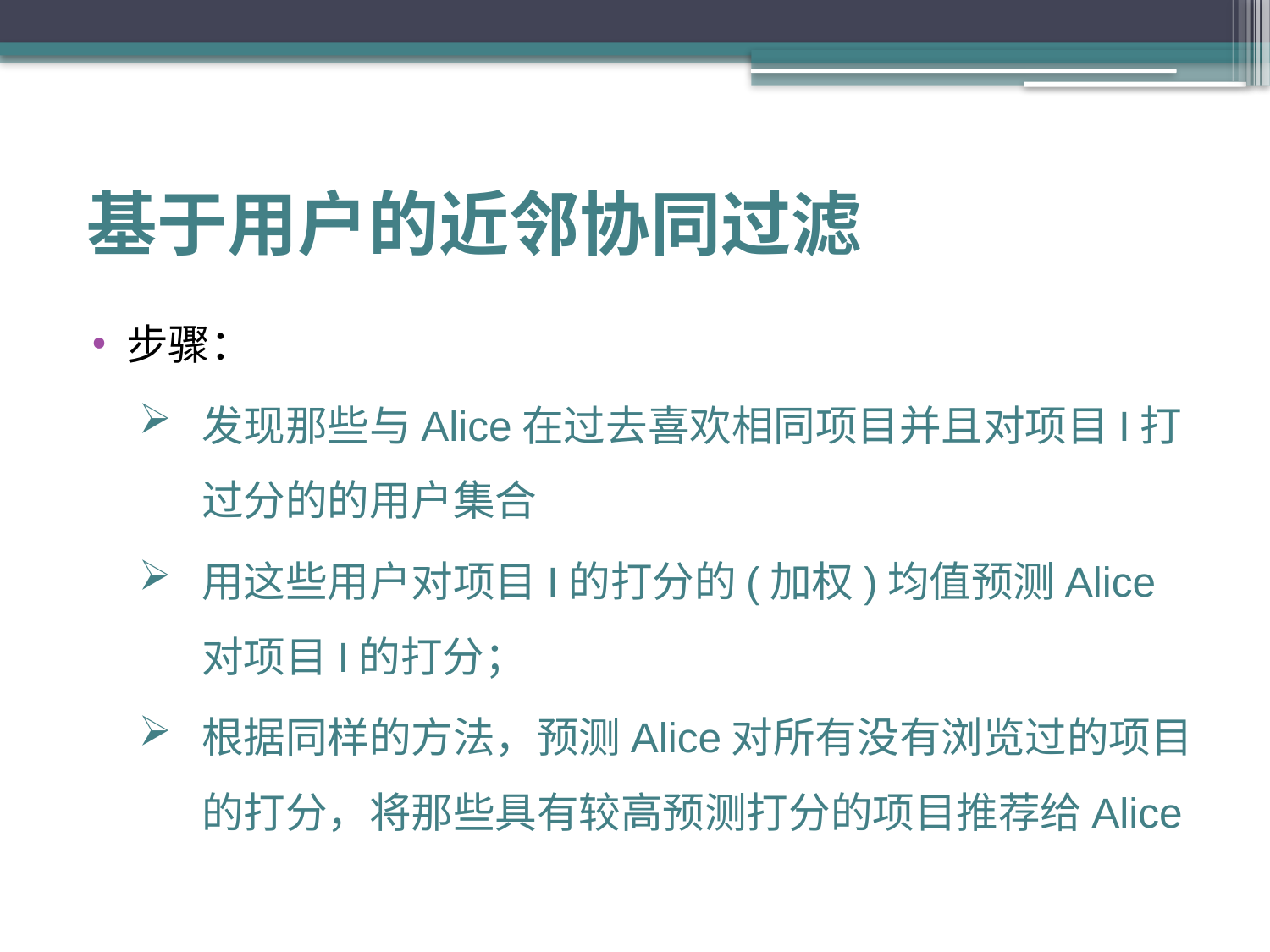

# 基于用户的近邻协同过滤
步骤：
发现那些与Alice在过去喜欢相同项目并且对项目I打过分的的用户集合
用这些用户对项目I的打分的(加权)均值预测Alice对项目I的打分；
根据同样的方法，预测Alice对所有没有浏览过的项目的打分，将那些具有较高预测打分的项目推荐给Alice